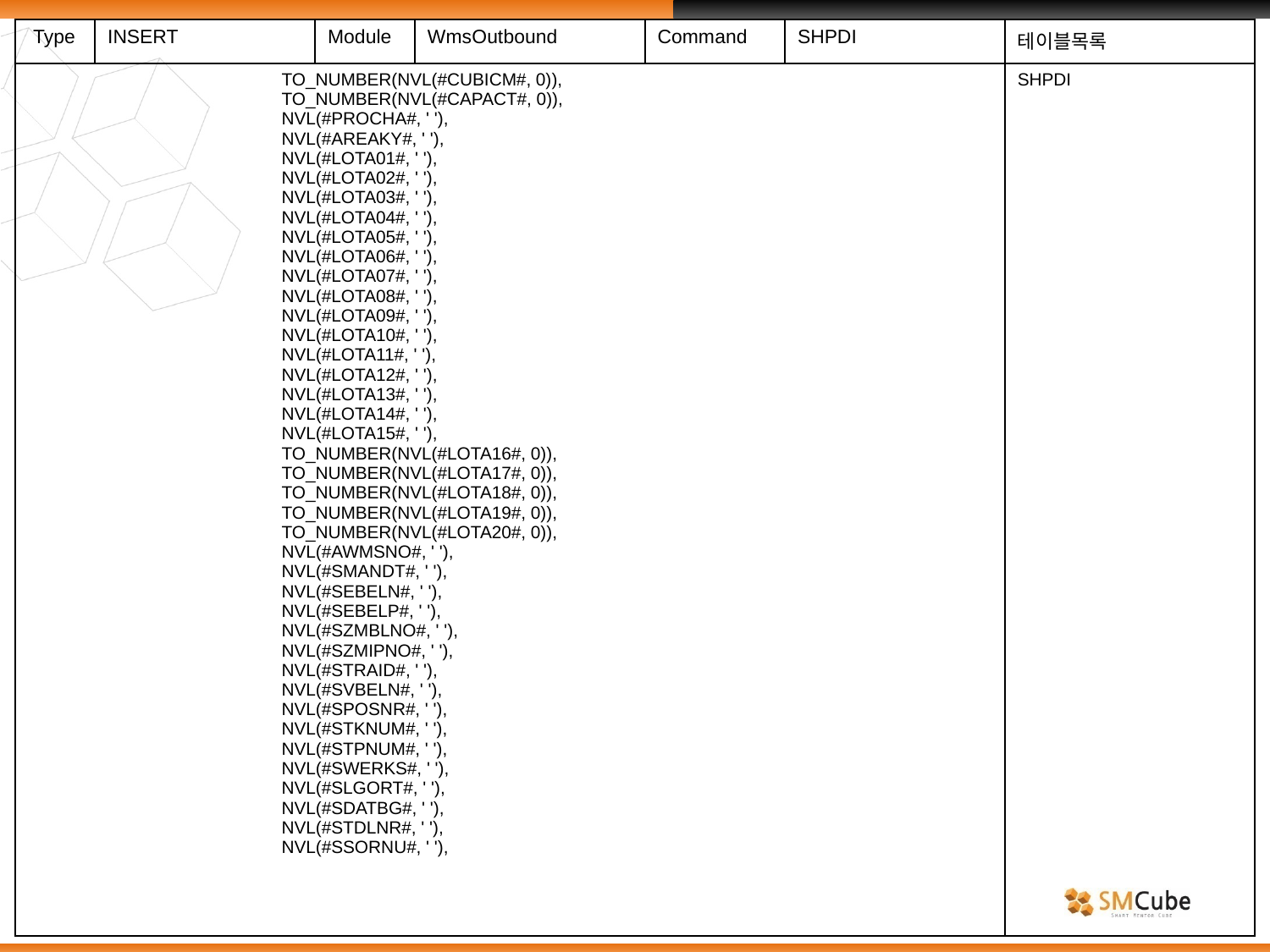

| Type | INSERT | Module | WmsOutbound | Command | SHPDI | 테이블목록 |
| --- | --- | --- | --- | --- | --- | --- |
| TO\_NUMBER(NVL(#CUBICM#, 0)), TO\_NUMBER(NVL(#CAPACT#, 0)), NVL(#PROCHA#, ' '), NVL(#AREAKY#, ' '), NVL(#LOTA01#, ' '), NVL(#LOTA02#, ' '), NVL(#LOTA03#, ' '), NVL(#LOTA04#, ' '), NVL(#LOTA05#, ' '), NVL(#LOTA06#, ' '), NVL(#LOTA07#, ' '), NVL(#LOTA08#, ' '), NVL(#LOTA09#, ' '), NVL(#LOTA10#, ' '), NVL(#LOTA11#, ' '), NVL(#LOTA12#, ' '), NVL(#LOTA13#, ' '), NVL(#LOTA14#, ' '), NVL(#LOTA15#, ' '), TO\_NUMBER(NVL(#LOTA16#, 0)), TO\_NUMBER(NVL(#LOTA17#, 0)), TO\_NUMBER(NVL(#LOTA18#, 0)), TO\_NUMBER(NVL(#LOTA19#, 0)), TO\_NUMBER(NVL(#LOTA20#, 0)), NVL(#AWMSNO#, ' '), NVL(#SMANDT#, ' '), NVL(#SEBELN#, ' '), NVL(#SEBELP#, ' '), NVL(#SZMBLNO#, ' '), NVL(#SZMIPNO#, ' '), NVL(#STRAID#, ' '), NVL(#SVBELN#, ' '), NVL(#SPOSNR#, ' '), NVL(#STKNUM#, ' '), NVL(#STPNUM#, ' '), NVL(#SWERKS#, ' '), NVL(#SLGORT#, ' '), NVL(#SDATBG#, ' '), NVL(#STDLNR#, ' '), NVL(#SSORNU#, ' '), |  |  |  |  |  | SHPDI |